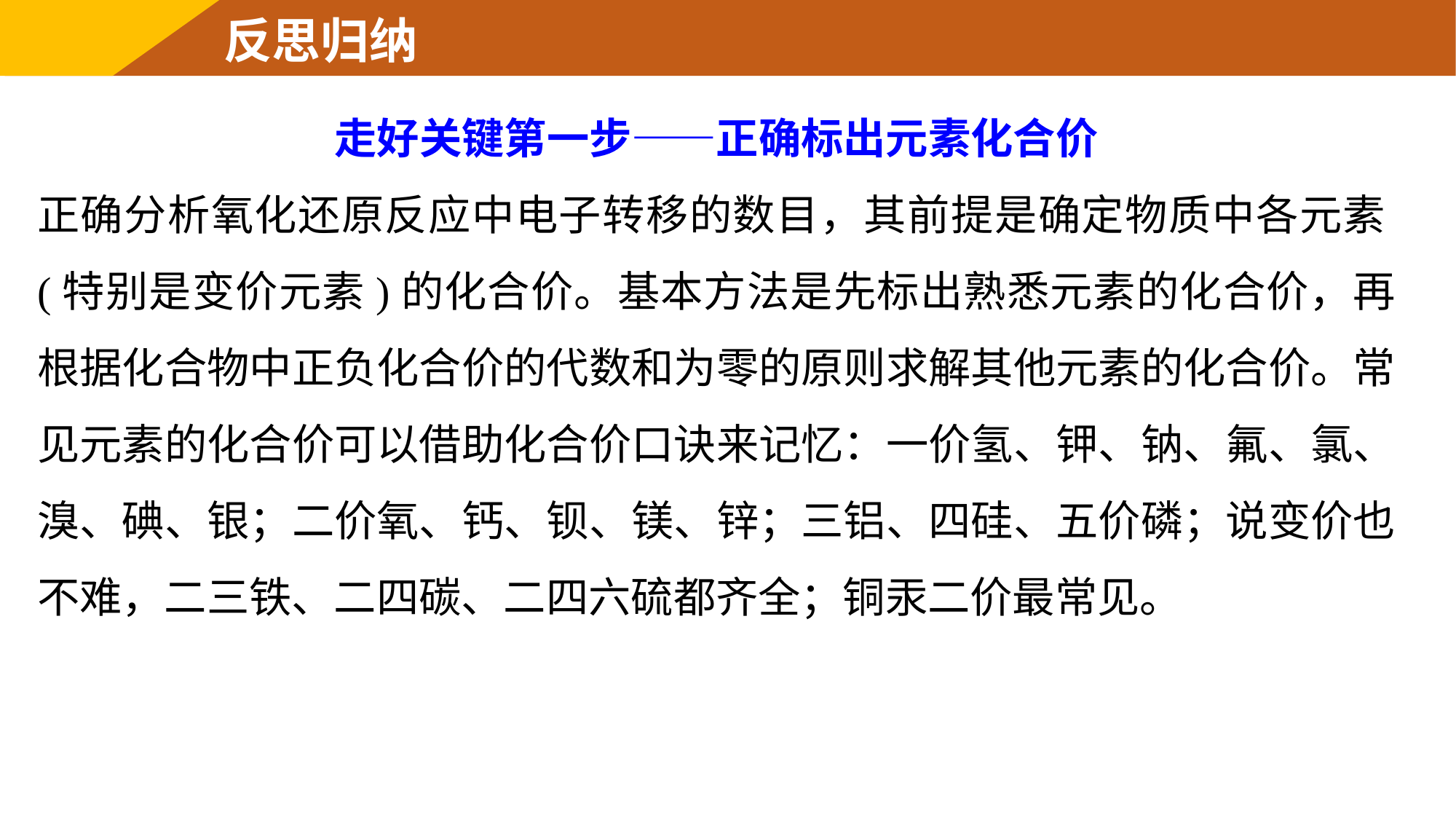

走好关键第一步——正确标出元素化合价
正确分析氧化还原反应中电子转移的数目，其前提是确定物质中各元素(特别是变价元素)的化合价。基本方法是先标出熟悉元素的化合价，再根据化合物中正负化合价的代数和为零的原则求解其他元素的化合价。常见元素的化合价可以借助化合价口诀来记忆：一价氢、钾、钠、氟、氯、溴、碘、银；二价氧、钙、钡、镁、锌；三铝、四硅、五价磷；说变价也不难，二三铁、二四碳、二四六硫都齐全；铜汞二价最常见。